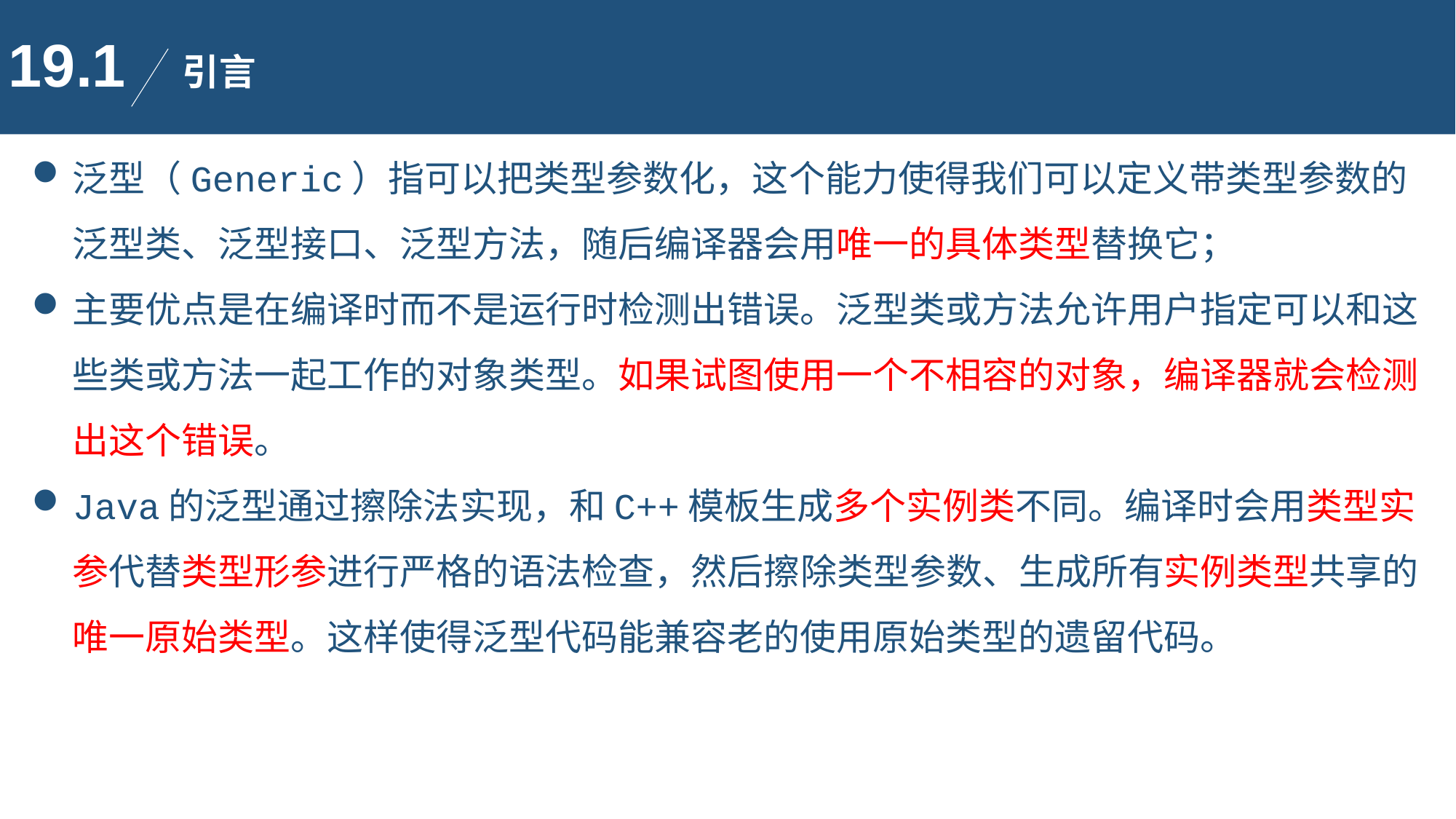

19.1
引言
泛型（Generic）指可以把类型参数化，这个能力使得我们可以定义带类型参数的泛型类、泛型接口、泛型方法，随后编译器会用唯一的具体类型替换它；
主要优点是在编译时而不是运行时检测出错误。泛型类或方法允许用户指定可以和这些类或方法一起工作的对象类型。如果试图使用一个不相容的对象，编译器就会检测出这个错误。
Java的泛型通过擦除法实现，和C++模板生成多个实例类不同。编译时会用类型实参代替类型形参进行严格的语法检查，然后擦除类型参数、生成所有实例类型共享的唯一原始类型。这样使得泛型代码能兼容老的使用原始类型的遗留代码。